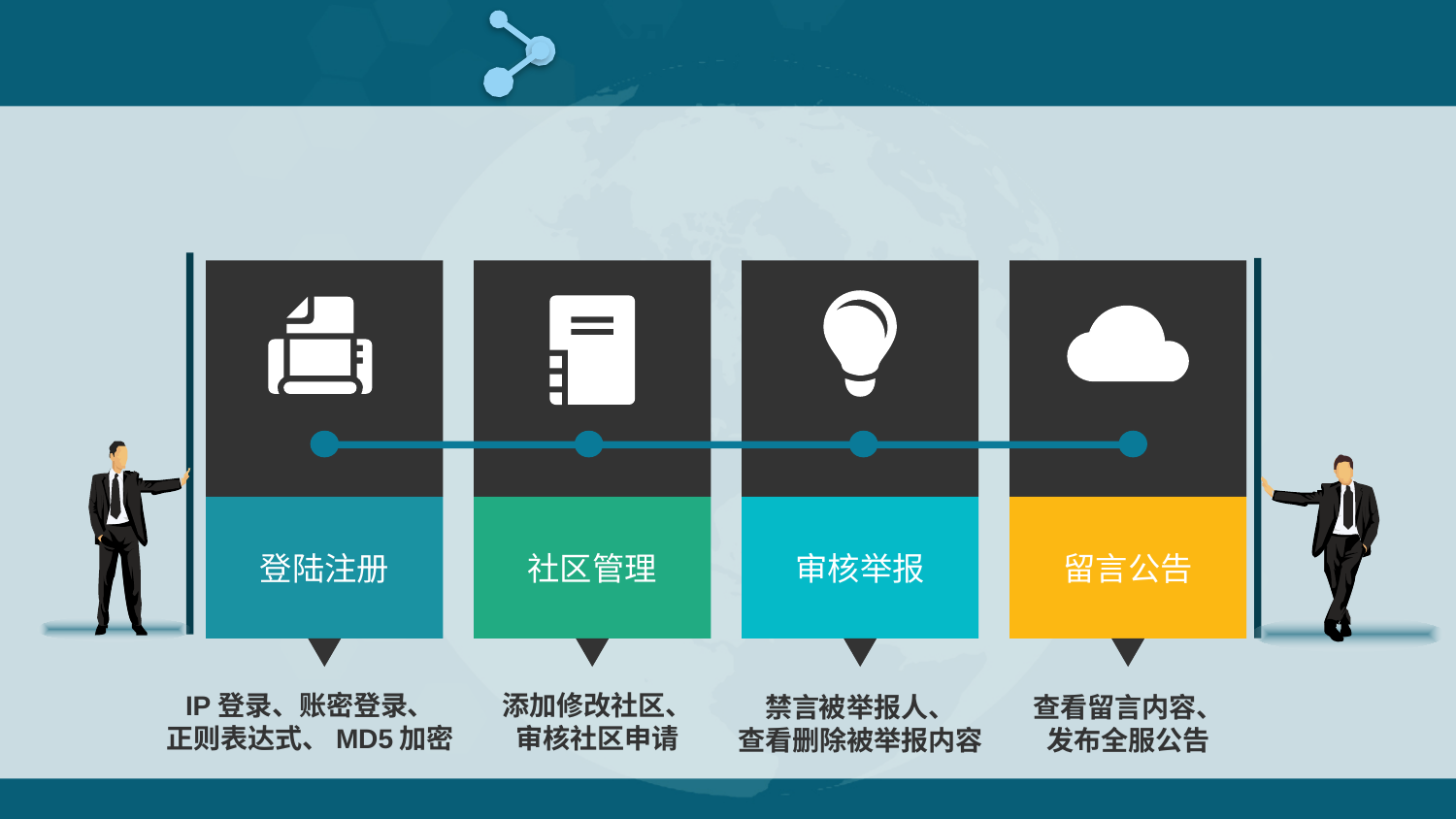

设计思想

登陆注册
社区管理
审核举报
留言公告

添加修改社区、
审核社区申请
IP登录、账密登录、
正则表达式、MD5加密
禁言被举报人、
查看删除被举报内容
查看留言内容、
发布全服公告